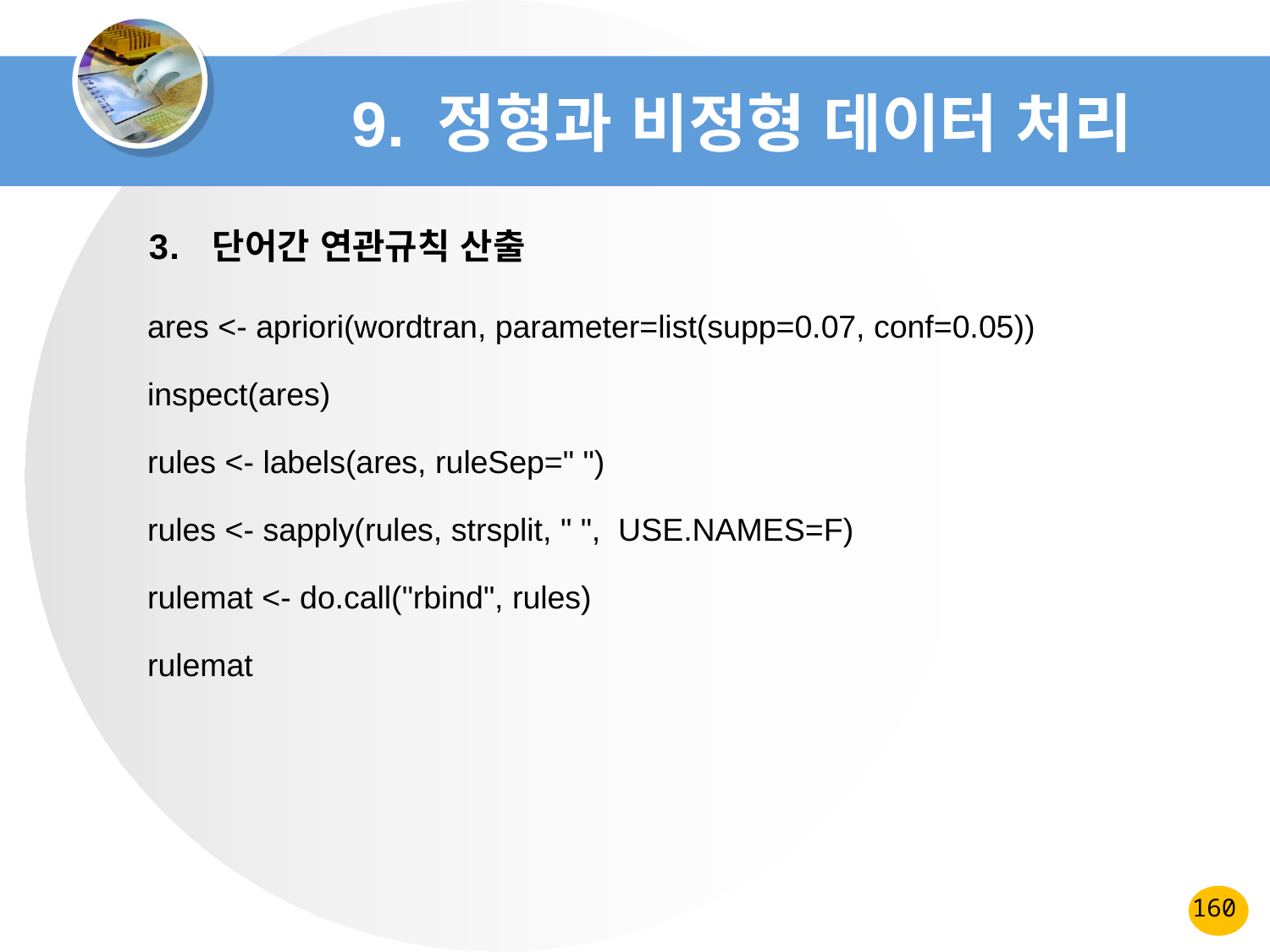

# 9. 정형과 비정형 데이터 처리
단어간 연관규칙 산출
ares <- apriori(wordtran, parameter=list(supp=0.07, conf=0.05))
inspect(ares)
rules <- labels(ares, ruleSep=" ")
rules <- sapply(rules, strsplit, " ",  USE.NAMES=F)
rulemat <- do.call("rbind", rules)
rulemat
160